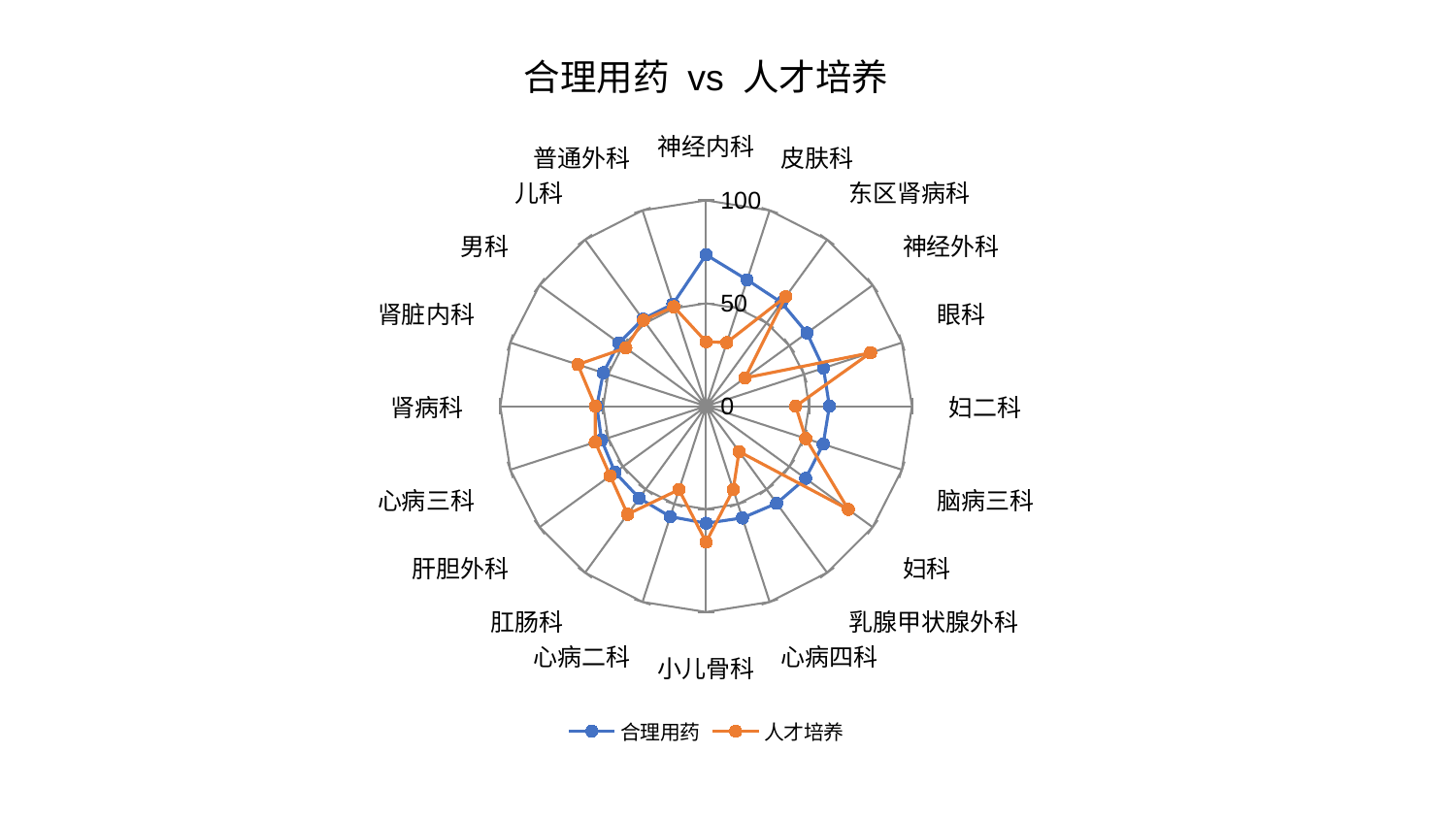

### Chart: 合理用药 vs 人才培养

| Category | 合理用药 | 人才培养 |
|---|---|---|
| 神经内科 | 73.57864192658975 | 31.290848499118358 |
| 皮肤科 | 64.55610207015047 | 32.512620961429114 |
| 东区肾病科 | 62.27651371623764 | 65.8225230774425 |
| 神经外科 | 60.54862018028877 | 23.387884470767997 |
| 眼科 | 59.92844856603648 | 83.99334051056019 |
| 妇二科 | 59.904925472367516 | 43.51461215365208 |
| 脑病三科 | 59.80450789824049 | 50.94457743126993 |
| 妇科 | 59.74755011932353 | 85.39404526894684 |
| 乳腺甲状腺外科 | 58.33867618728992 | 27.25486893009902 |
| 心病四科 | 57.093761165443 | 42.66287910963762 |
| 小儿骨科 | 56.890563495950666 | 66.079943223288 |
| 心病二科 | 56.42074324970156 | 42.63599182975424 |
| 肛肠科 | 55.251037945153016 | 64.92556363148562 |
| 肝胆外科 | 54.693617830036345 | 57.57278267706868 |
| 心病三科 | 53.37637125869675 | 56.63336988399854 |
| 肾病科 | 53.086795849164304 | 53.84027373123043 |
| 肾脏内科 | 52.53080065001345 | 65.52723481055823 |
| 男科 | 52.33806059453395 | 48.20899879386823 |
| 儿科 | 52.281983429252335 | 51.68279408061841 |
| 普通外科 | 52.206065652857404 | 50.79558712098964 |
57